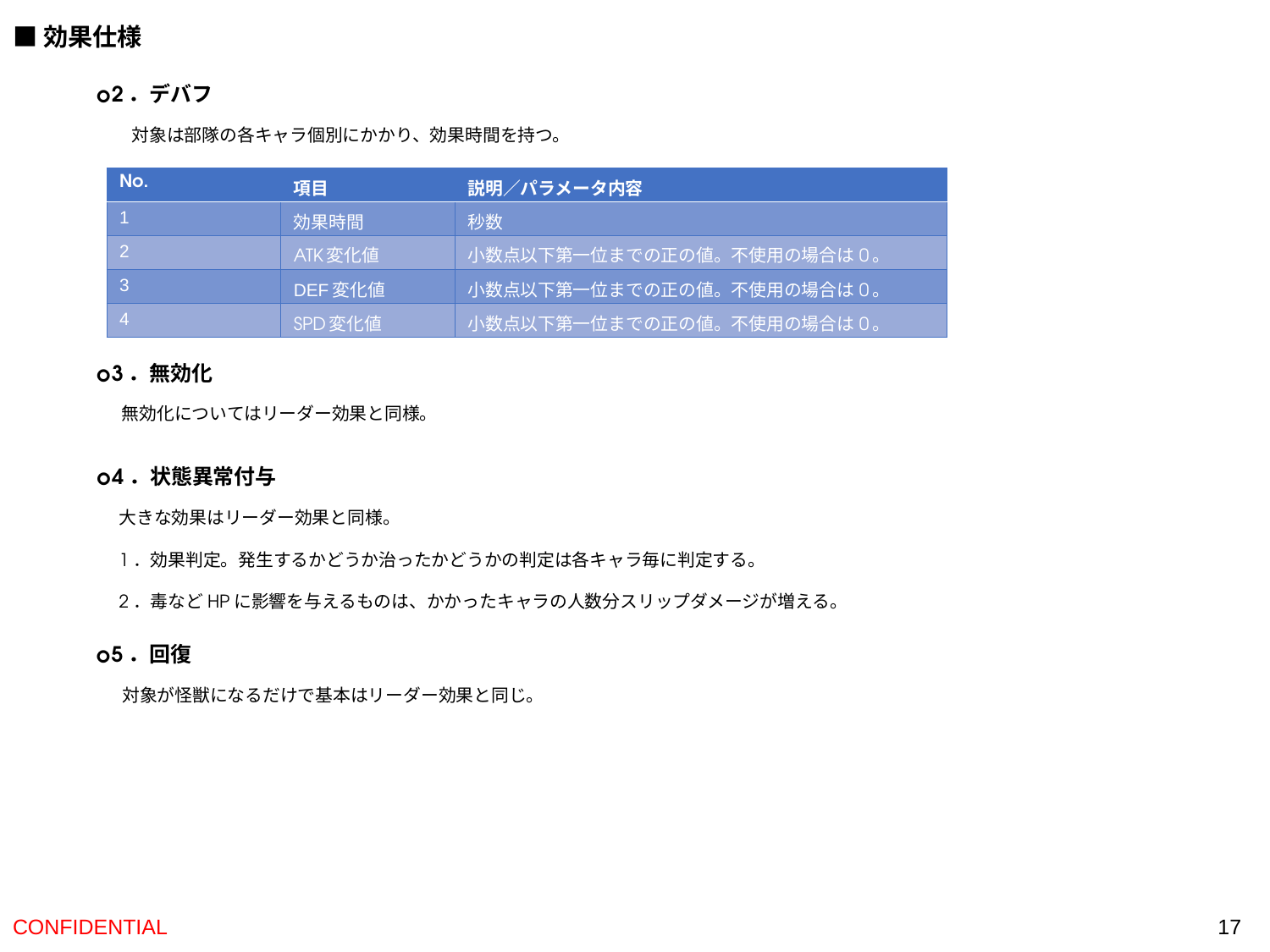

■効果仕様
○2．デバフ
対象は部隊の各キャラ個別にかかり、効果時間を持つ。
| No. | 項目 | 説明／パラメータ内容 |
| --- | --- | --- |
| 1 | 効果時間 | 秒数 |
| 2 | ATK変化値 | 小数点以下第一位までの正の値。不使用の場合は0。 |
| 3 | DEF変化値 | 小数点以下第一位までの正の値。不使用の場合は0。 |
| 4 | SPD変化値 | 小数点以下第一位までの正の値。不使用の場合は0。 |
○3．無効化
無効化についてはリーダー効果と同様。
○4．状態異常付与
大きな効果はリーダー効果と同様。

1．効果判定。発生するかどうか治ったかどうかの判定は各キャラ毎に判定する。

2．毒などHPに影響を与えるものは、かかったキャラの人数分スリップダメージが増える。
○5．回復
対象が怪獣になるだけで基本はリーダー効果と同じ。
17
CONFIDENTIAL